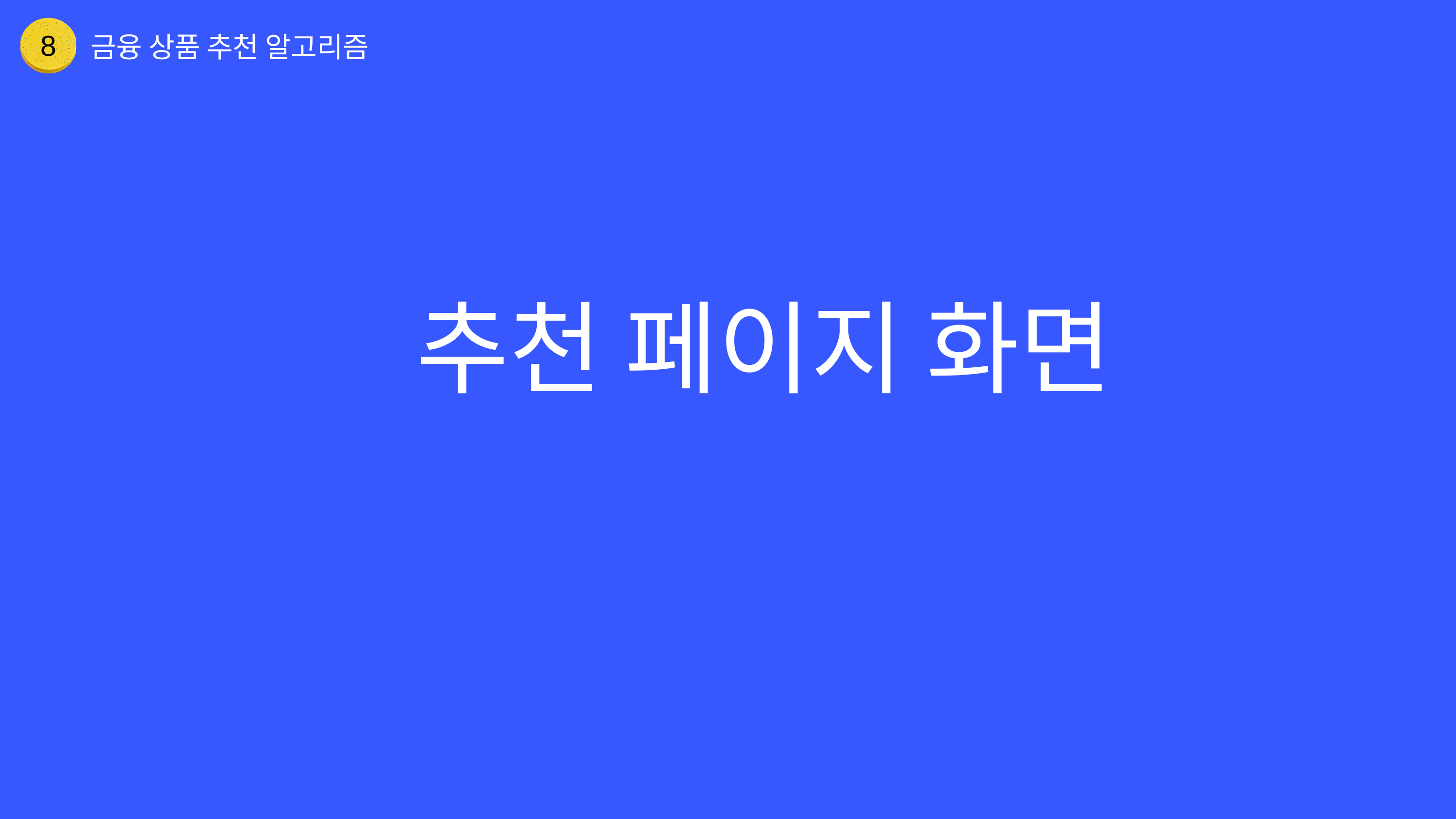

금융 상품 추천 알고리즘
8
 추천 페이지 화면